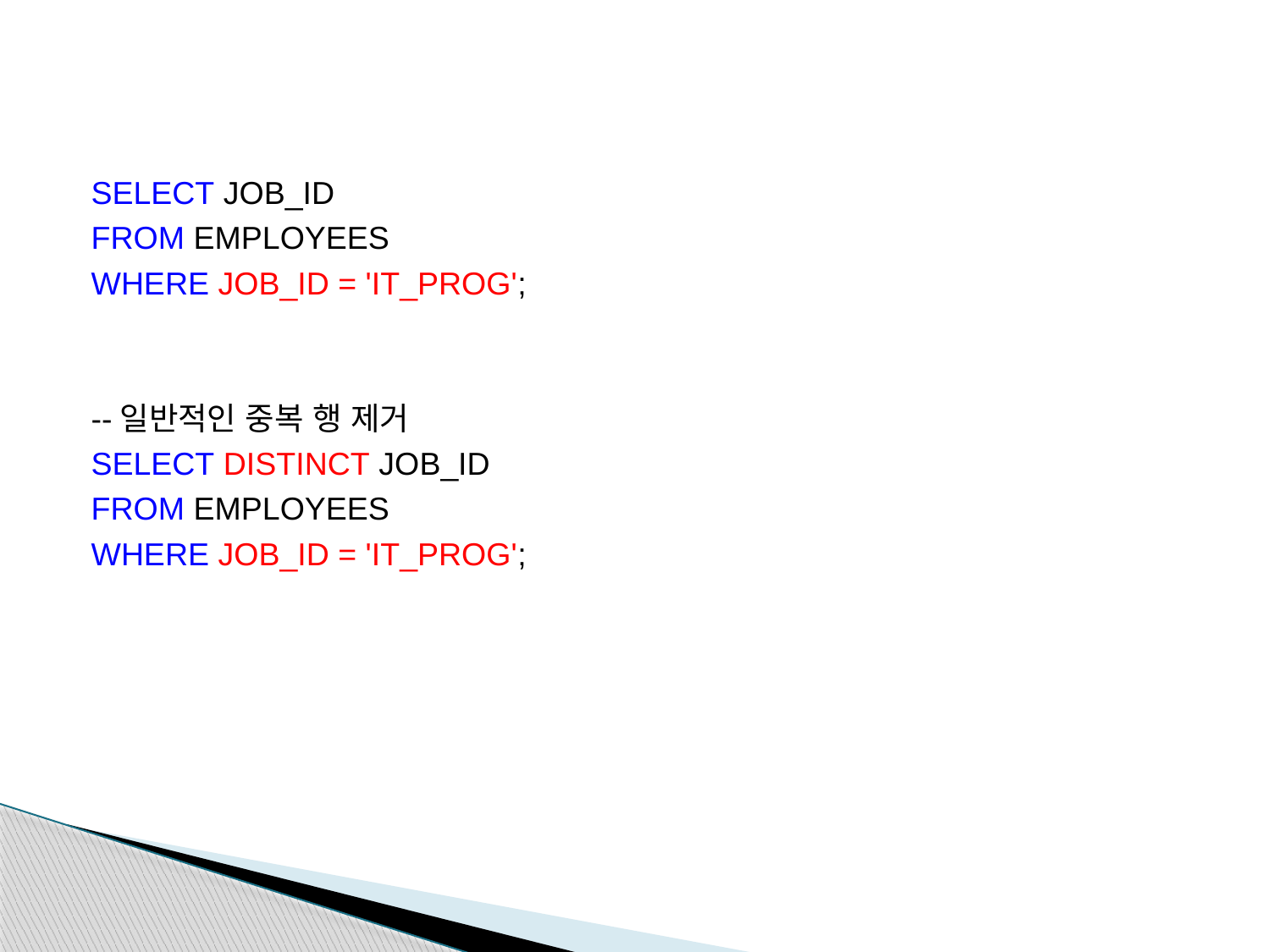

SELECT JOB_ID
FROM EMPLOYEES
WHERE JOB_ID = 'IT_PROG';

--일반적인 중복 행 제거
SELECT DISTINCT JOB_ID
FROM EMPLOYEES
WHERE JOB_ID = 'IT_PROG';